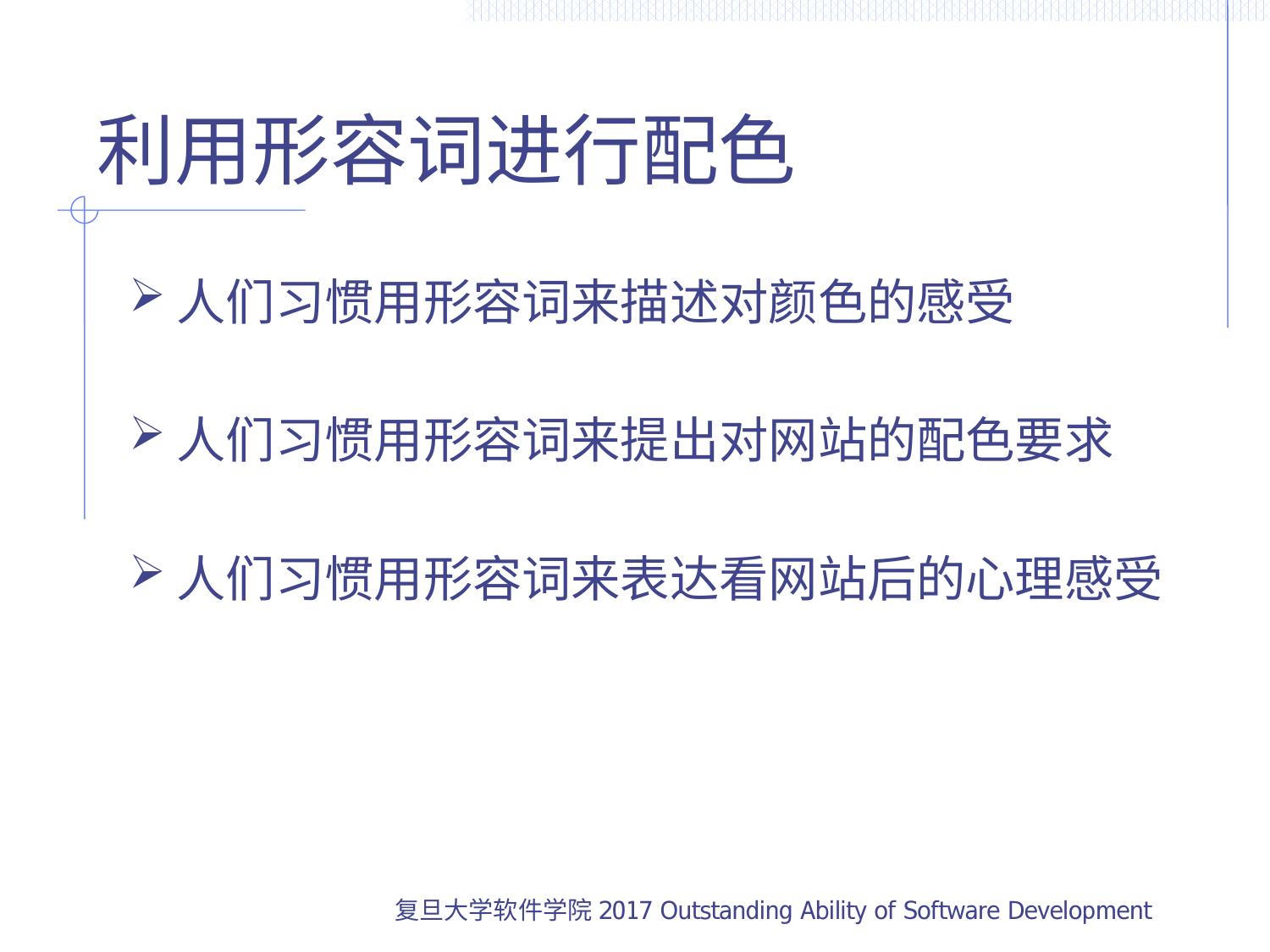

# 利用形容词进行配色
人们习惯用形容词来描述对颜色的感受

人们习惯用形容词来提出对网站的配色要求

人们习惯用形容词来表达看网站后的心理感受